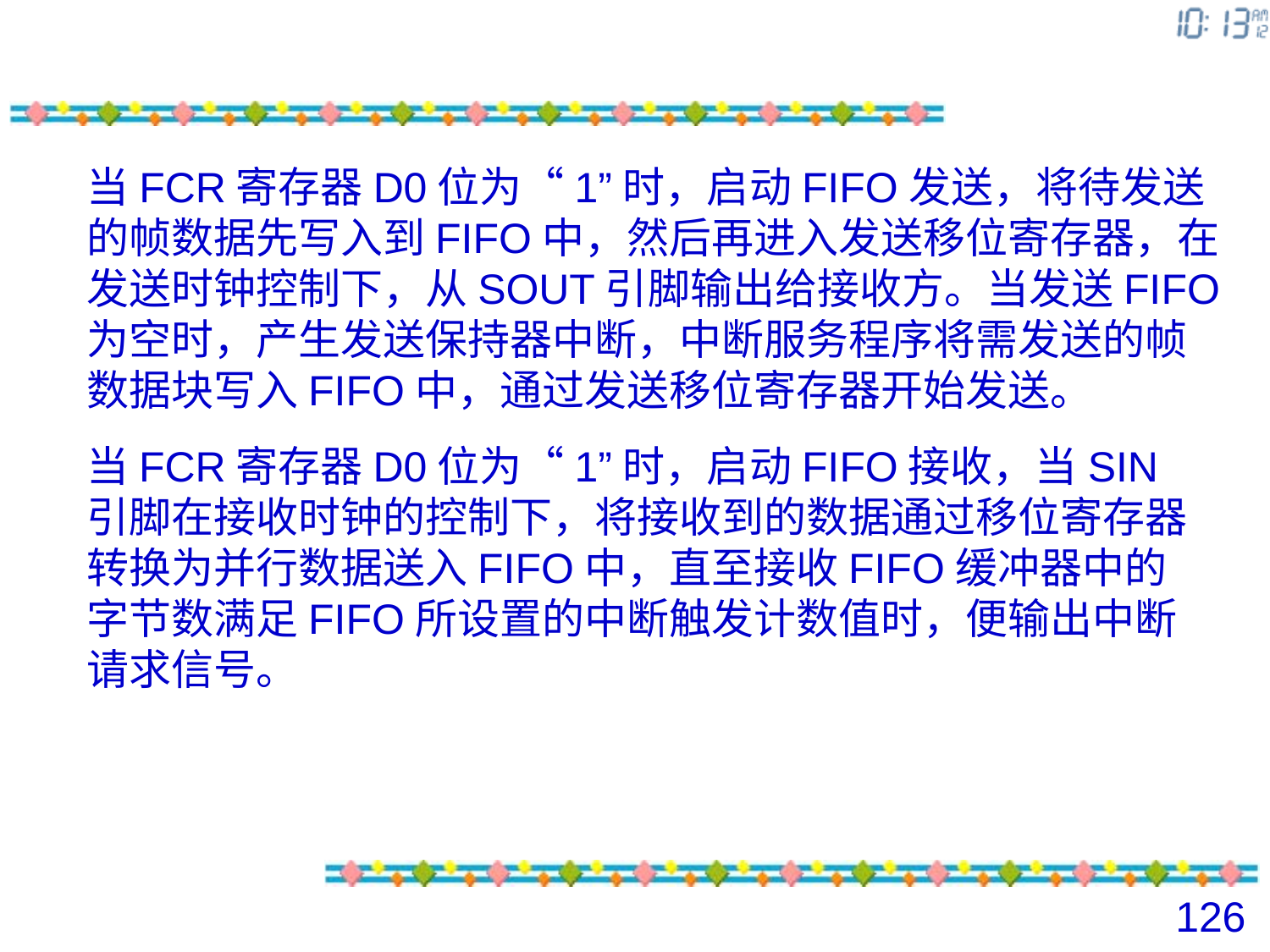

当FCR寄存器D0位为“1”时，启动FIFO发送，将待发送的帧数据先写入到FIFO中，然后再进入发送移位寄存器，在发送时钟控制下，从SOUT引脚输出给接收方。当发送FIFO为空时，产生发送保持器中断，中断服务程序将需发送的帧数据块写入FIFO中，通过发送移位寄存器开始发送。
当FCR寄存器D0位为“1”时，启动FIFO接收，当SIN引脚在接收时钟的控制下，将接收到的数据通过移位寄存器转换为并行数据送入FIFO中，直至接收FIFO缓冲器中的字节数满足FIFO所设置的中断触发计数值时，便输出中断请求信号。